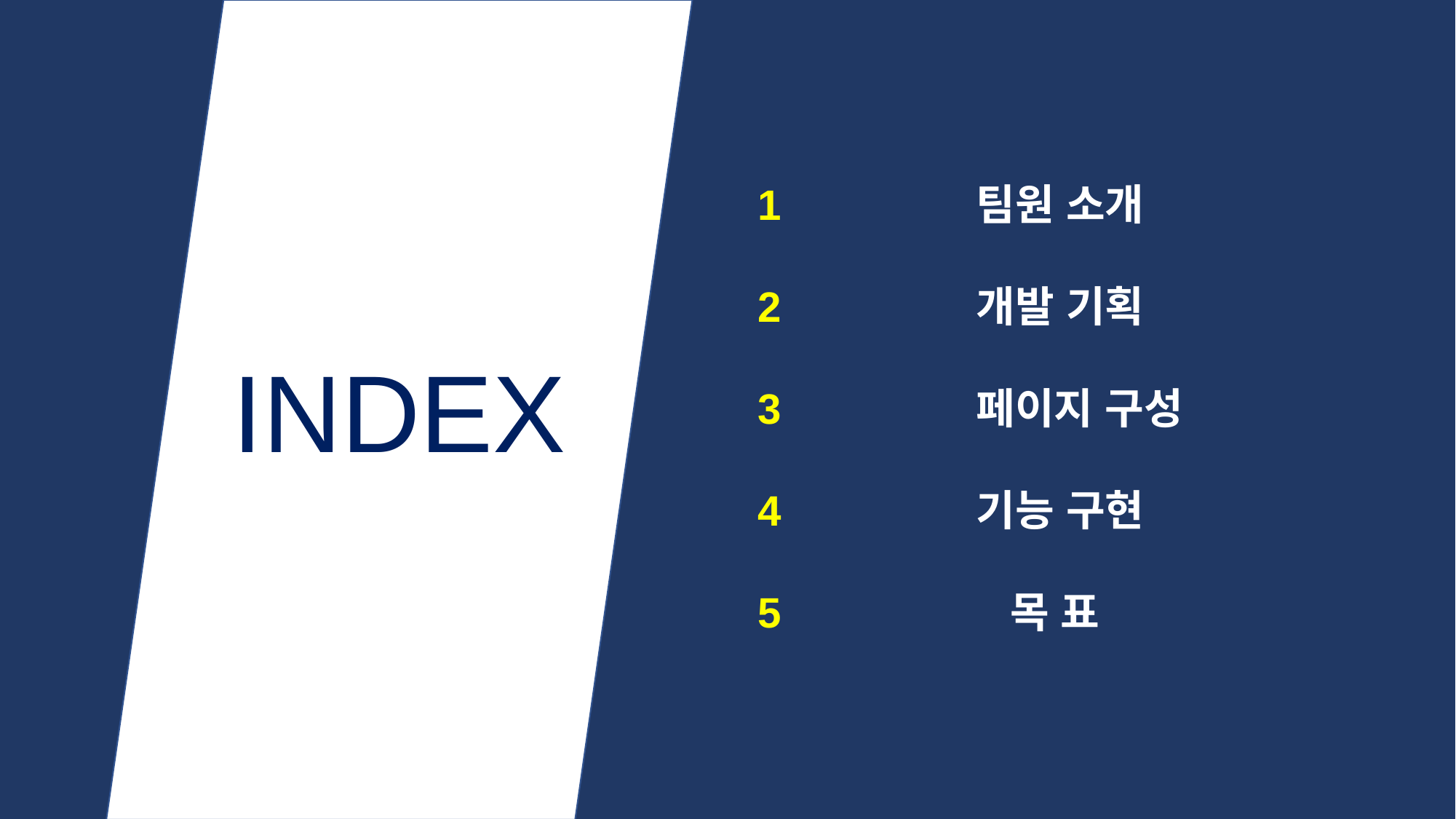

1		팀원 소개

2		개발 기획

3		페이지 구성

4		기능 구현

5		  목 표
INDEX
#